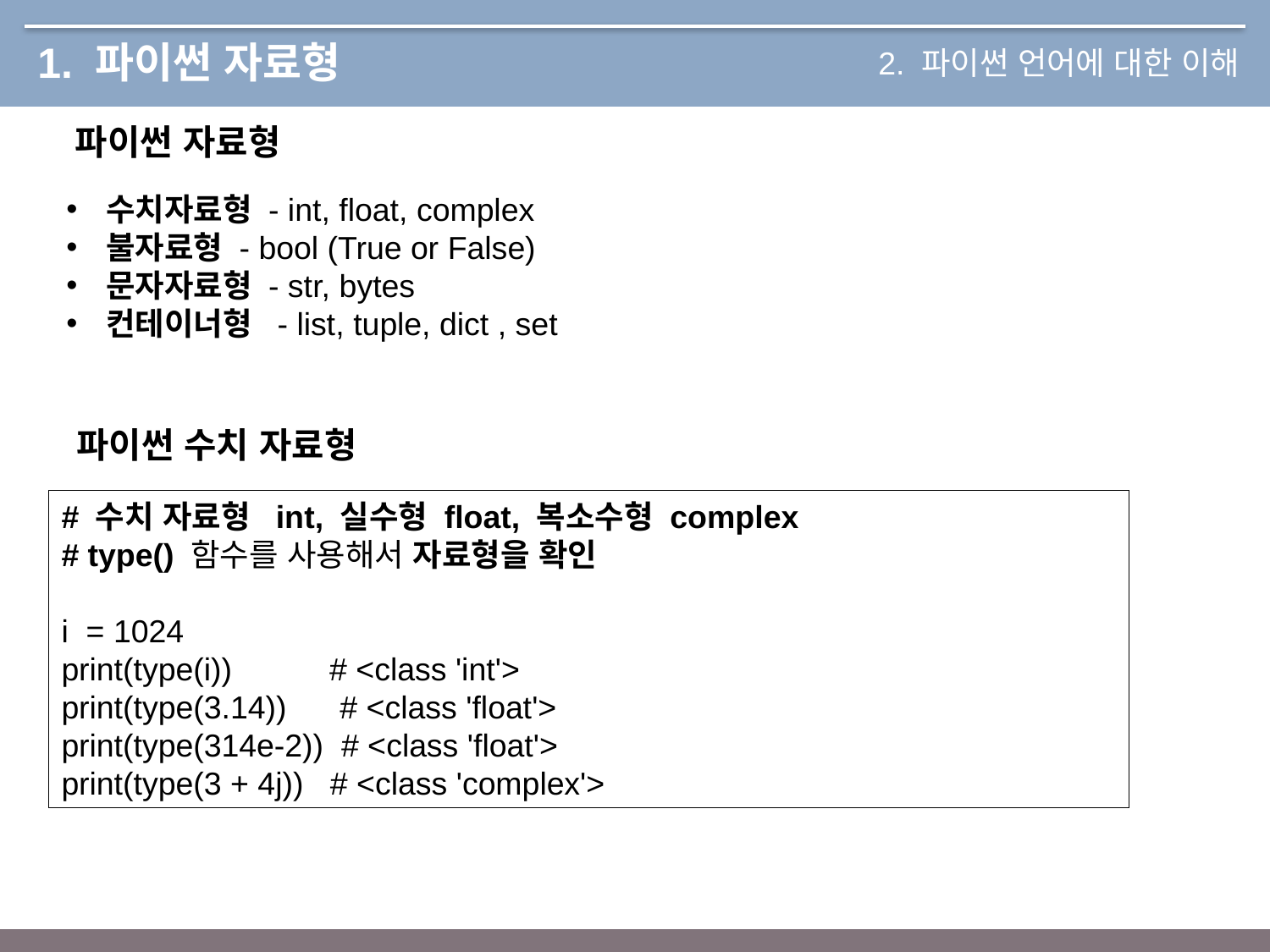

# 1. 파이썬 자료형
2. 파이썬 언어에 대한 이해
파이썬 자료형
수치자료형 - int, float, complex
불자료형 - bool (True or False)
문자자료형 - str, bytes
컨테이너형  - list, tuple, dict , set
파이썬 수치 자료형
# 수치 자료형  int, 실수형 float, 복소수형 complex
# type() 함수를 사용해서 자료형을 확인

i  = 1024
print(type(i))           # <class 'int'>
print(type(3.14))      # <class 'float'>
print(type(314e-2))  # <class 'float'>
print(type(3 + 4j))   # <class 'complex'>